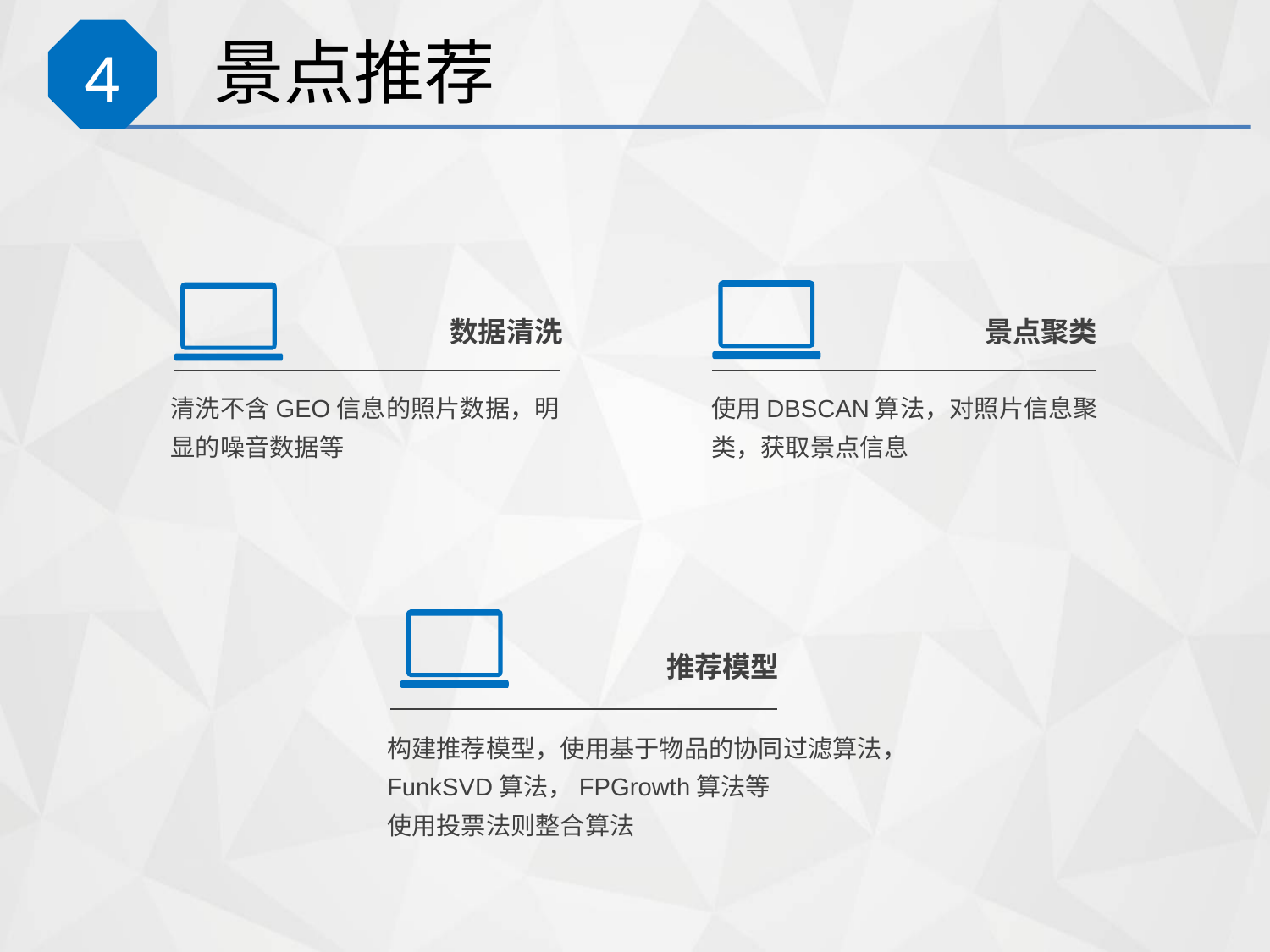

# 景点推荐
4

数据清洗
景点聚类
清洗不含GEO信息的照片数据，明显的噪音数据等
使用DBSCAN算法，对照片信息聚类，获取景点信息

推荐模型
构建推荐模型，使用基于物品的协同过滤算法，FunkSVD算法，FPGrowth算法等
使用投票法则整合算法